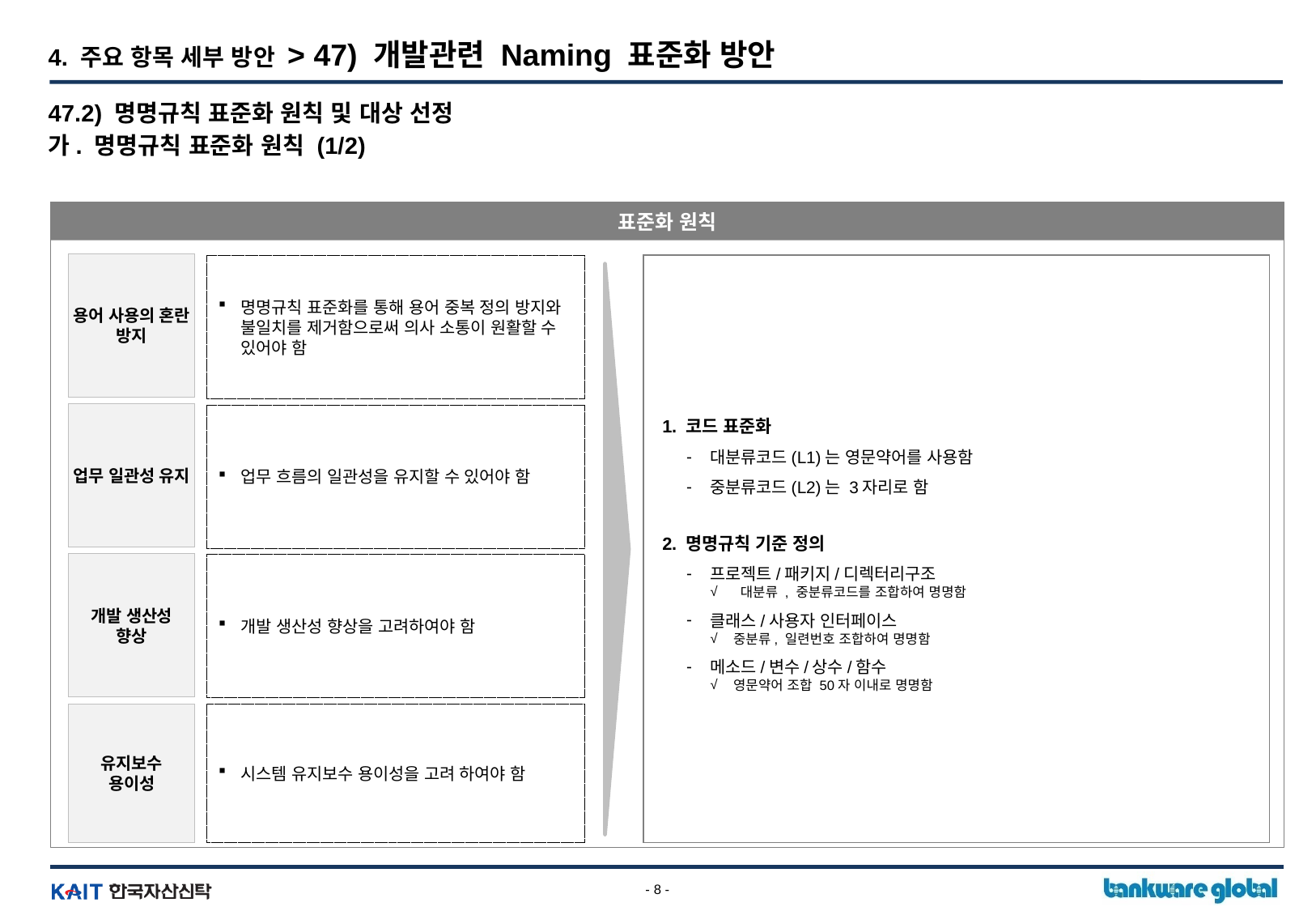

4. 주요 항목 세부 방안 > 47) 개발관련 Naming 표준화 방안
47.2) 명명규칙 표준화 원칙 및 대상 선정
가. 명명규칙 표준화 원칙 (1/2)

표준화 원칙
용어 사용의 혼란 방지
명명규칙 표준화를 통해 용어 중복 정의 방지와 불일치를 제거함으로써 의사 소통이 원활할 수 있어야 함
1. 코드 표준화
대분류코드(L1)는 영문약어를 사용함
중분류코드(L2)는 3자리로 함

2. 명명규칙 기준 정의
프로젝트/패키지/디렉터리구조
 대분류 , 중분류코드를 조합하여 명명함
클래스/사용자 인터페이스
중분류, 일련번호 조합하여 명명함
메소드/변수/상수/함수
영문약어 조합 50자 이내로 명명함
업무 일관성 유지
업무 흐름의 일관성을 유지할 수 있어야 함

개발 생산성
향상
개발 생산성 향상을 고려하여야 함
유지보수
용이성
시스템 유지보수 용이성을 고려 하여야 함